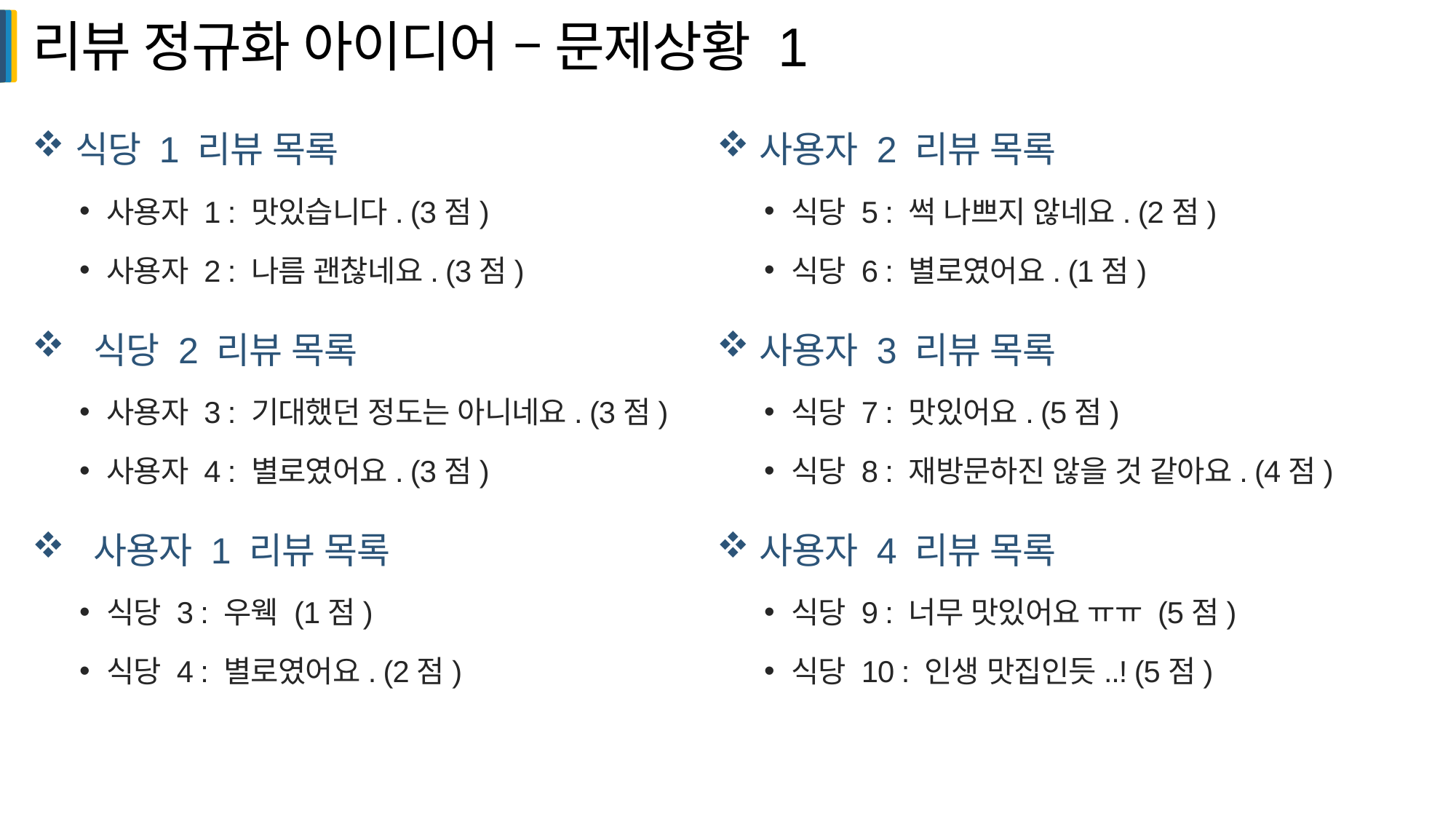

# 리뷰 정규화 아이디어 – 문제상황 1
식당 1 리뷰 목록
사용자 1 : 맛있습니다. (3점)
사용자 2 : 나름 괜찮네요. (3점)
 식당 2 리뷰 목록
사용자 3 : 기대했던 정도는 아니네요. (3점)
사용자 4 : 별로였어요. (3점)
 사용자 1 리뷰 목록
식당 3 : 우웩 (1점)
식당 4 : 별로였어요. (2점)

사용자 2 리뷰 목록
식당 5 : 썩 나쁘지 않네요. (2점)
식당 6 : 별로였어요. (1점)
사용자 3 리뷰 목록
식당 7 : 맛있어요. (5점)
식당 8 : 재방문하진 않을 것 같아요. (4점)
사용자 4 리뷰 목록
식당 9 : 너무 맛있어요 ㅠㅠ (5점)
식당 10 : 인생 맛집인듯..! (5점)